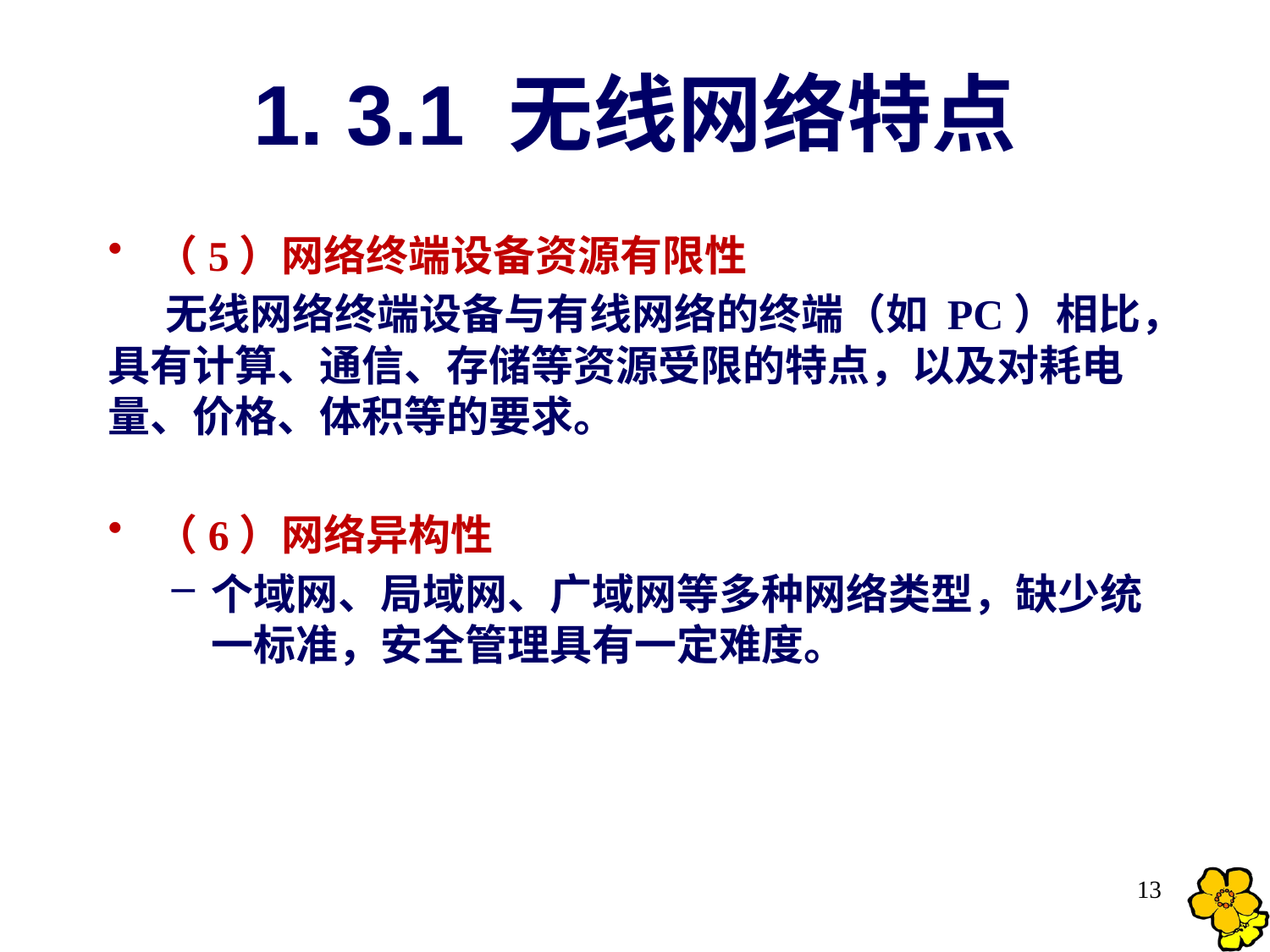

# 1. 3.1 无线网络特点
（5）网络终端设备资源有限性
     无线网络终端设备与有线网络的终端（如 PC）相比，具有计算、通信、存储等资源受限的特点，以及对耗电量、价格、体积等的要求。

（6）网络异构性
个域网、局域网、广域网等多种网络类型，缺少统一标准，安全管理具有一定难度。

13